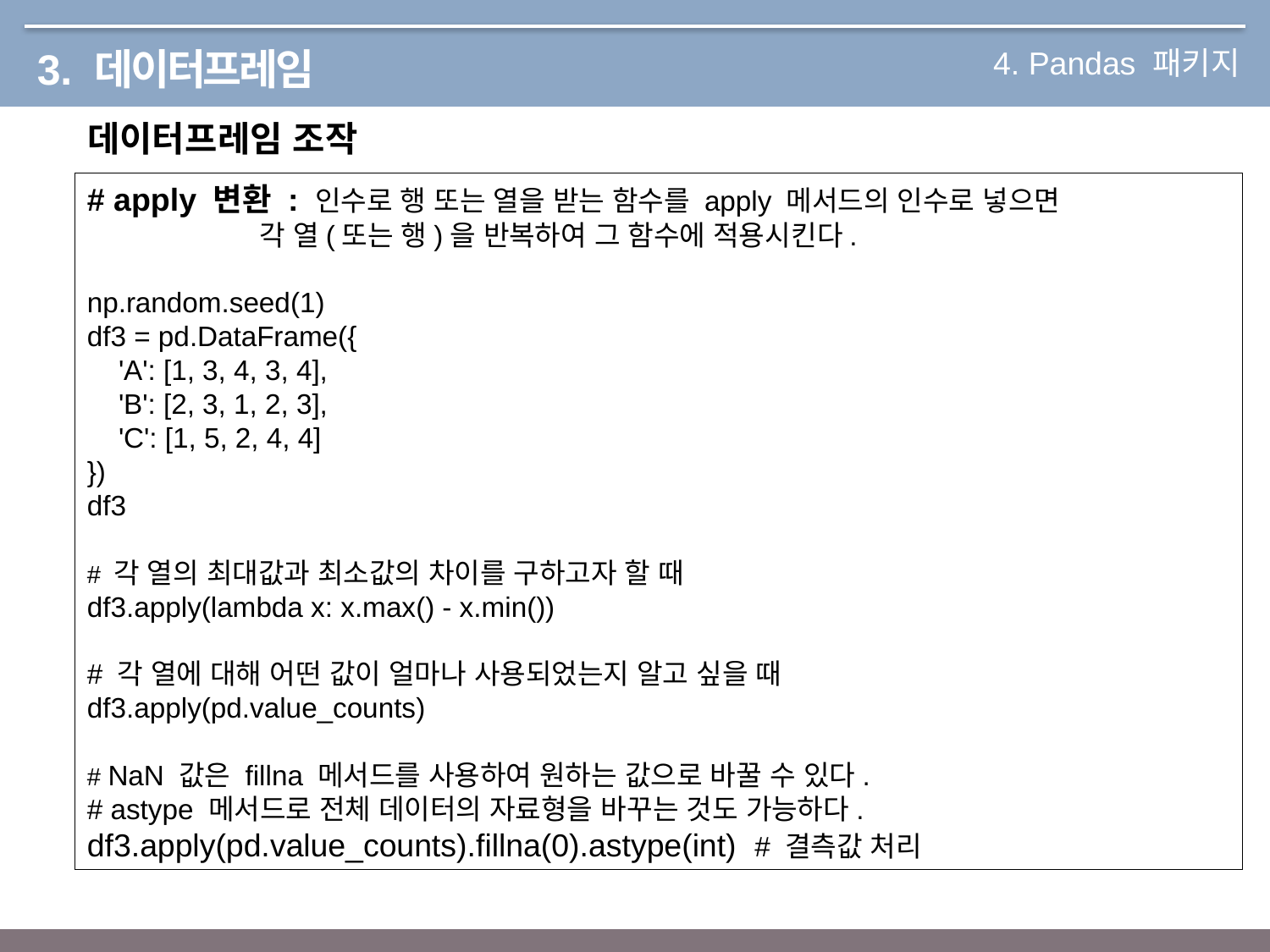

4. Pandas 패키지
3. 데이터프레임
데이터프레임 조작
# apply 변환 : 인수로 행 또는 열을 받는 함수를 apply 메서드의 인수로 넣으면 각 열(또는 행)을 반복하여 그 함수에 적용시킨다.

np.random.seed(1)
df3 = pd.DataFrame({
    'A': [1, 3, 4, 3, 4],
    'B': [2, 3, 1, 2, 3],
    'C': [1, 5, 2, 4, 4]
})
df3

# 각 열의 최대값과 최소값의 차이를 구하고자 할 때
df3.apply(lambda x: x.max() - x.min())

# 각 열에 대해 어떤 값이 얼마나 사용되었는지 알고 싶을 때
df3.apply(pd.value_counts)

# NaN 값은 fillna 메서드를 사용하여 원하는 값으로 바꿀 수 있다.
# astype 메서드로 전체 데이터의 자료형을 바꾸는 것도 가능하다.
df3.apply(pd.value_counts).fillna(0).astype(int)  # 결측값 처리